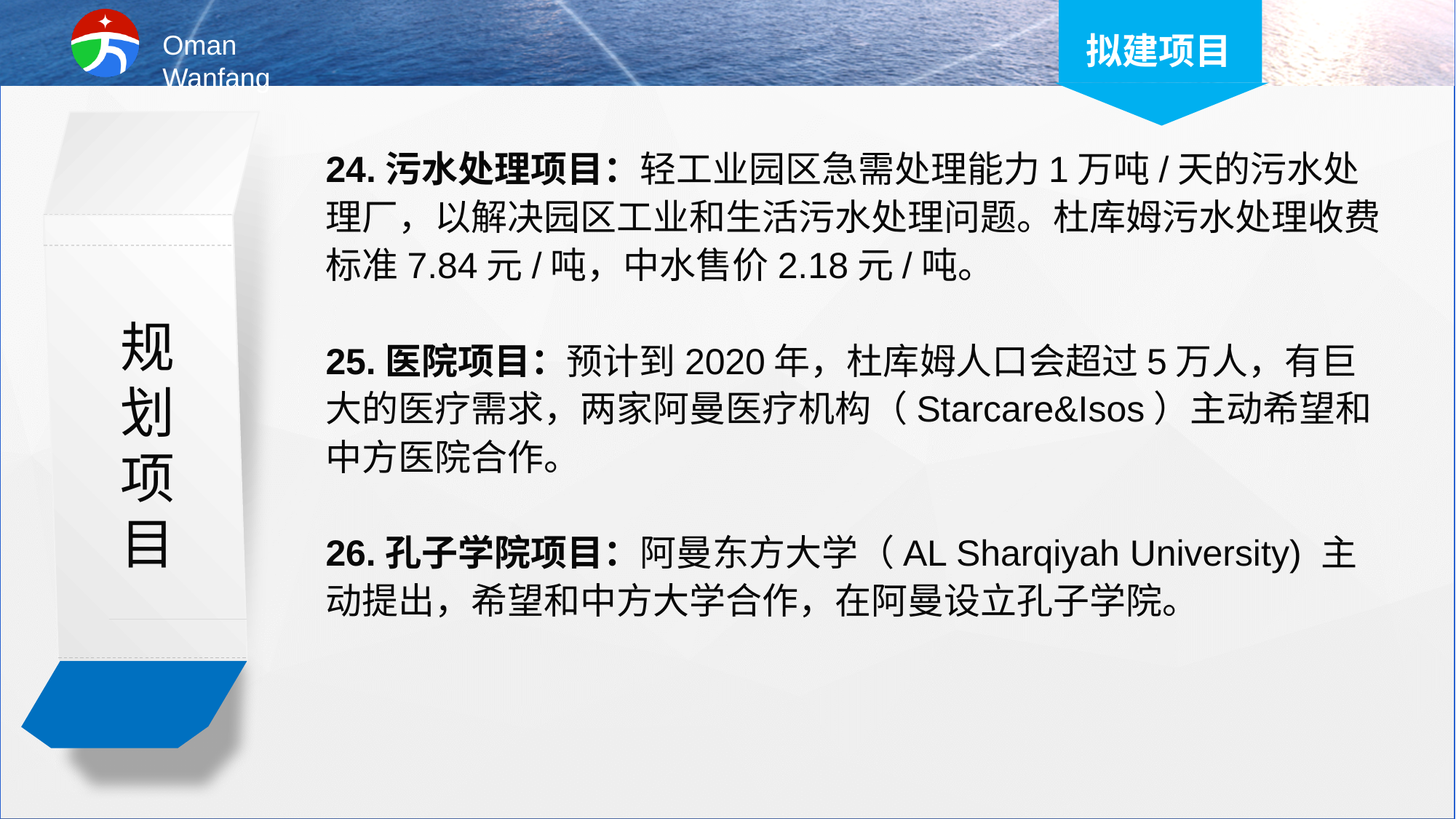

拟建项目

24.污水处理项目：轻工业园区急需处理能力1万吨/天的污水处理厂，以解决园区工业和生活污水处理问题。杜库姆污水处理收费标准7.84元/吨，中水售价2.18元/吨。

25.医院项目：预计到2020年，杜库姆人口会超过5万人，有巨大的医疗需求，两家阿曼医疗机构（Starcare&Isos）主动希望和中方医院合作。

26.孔子学院项目：阿曼东方大学（AL Sharqiyah University) 主动提出，希望和中方大学合作，在阿曼设立孔子学院。

规
划
项
目